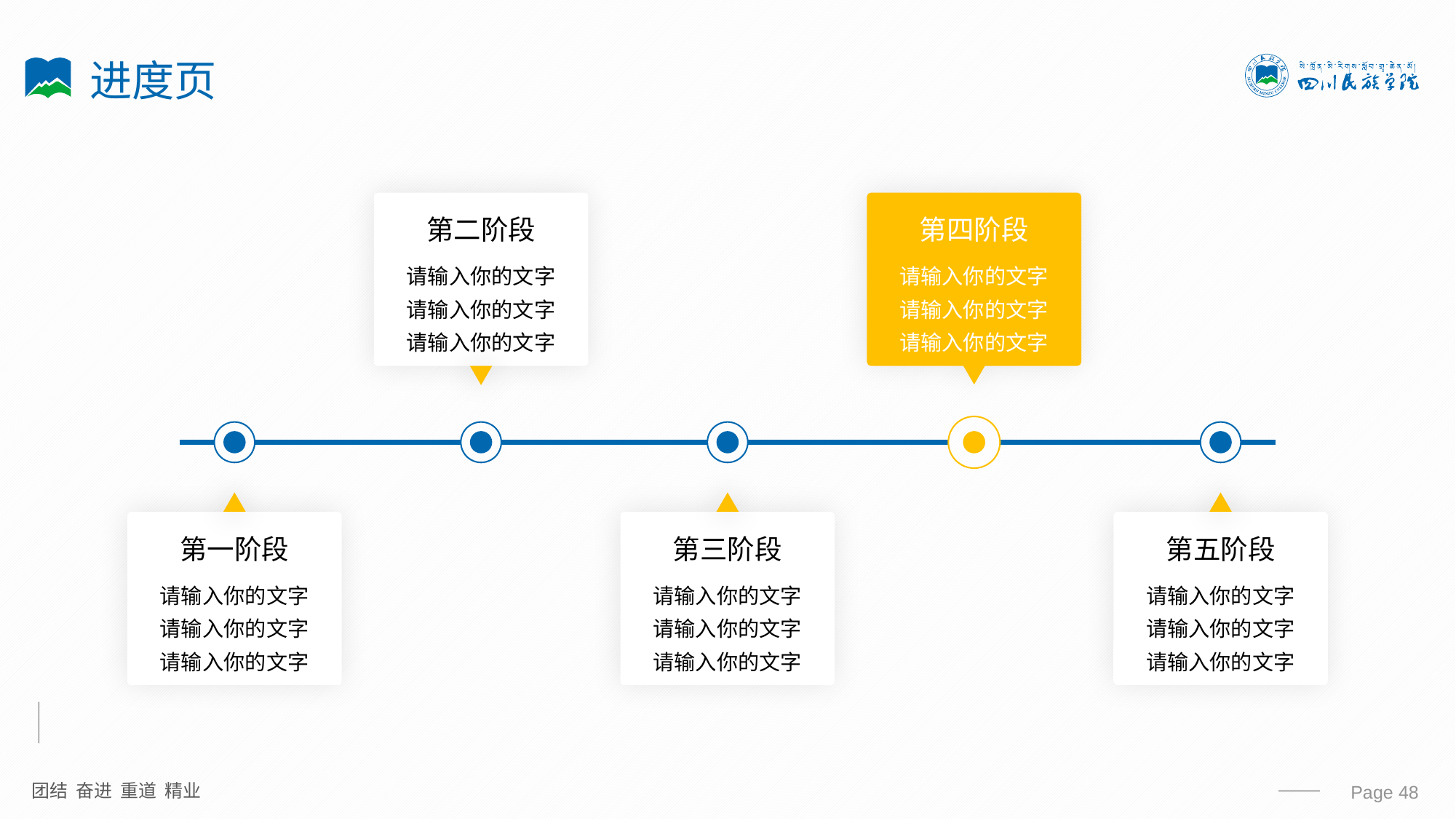

# 进度页

第二阶段
请输入你的文字
请输入你的文字
请输入你的文字

第四阶段
请输入你的文字
请输入你的文字
请输入你的文字

第一阶段
请输入你的文字
请输入你的文字
请输入你的文字

第三阶段
请输入你的文字
请输入你的文字
请输入你的文字

第五阶段
请输入你的文字
请输入你的文字
请输入你的文字
  Page 48